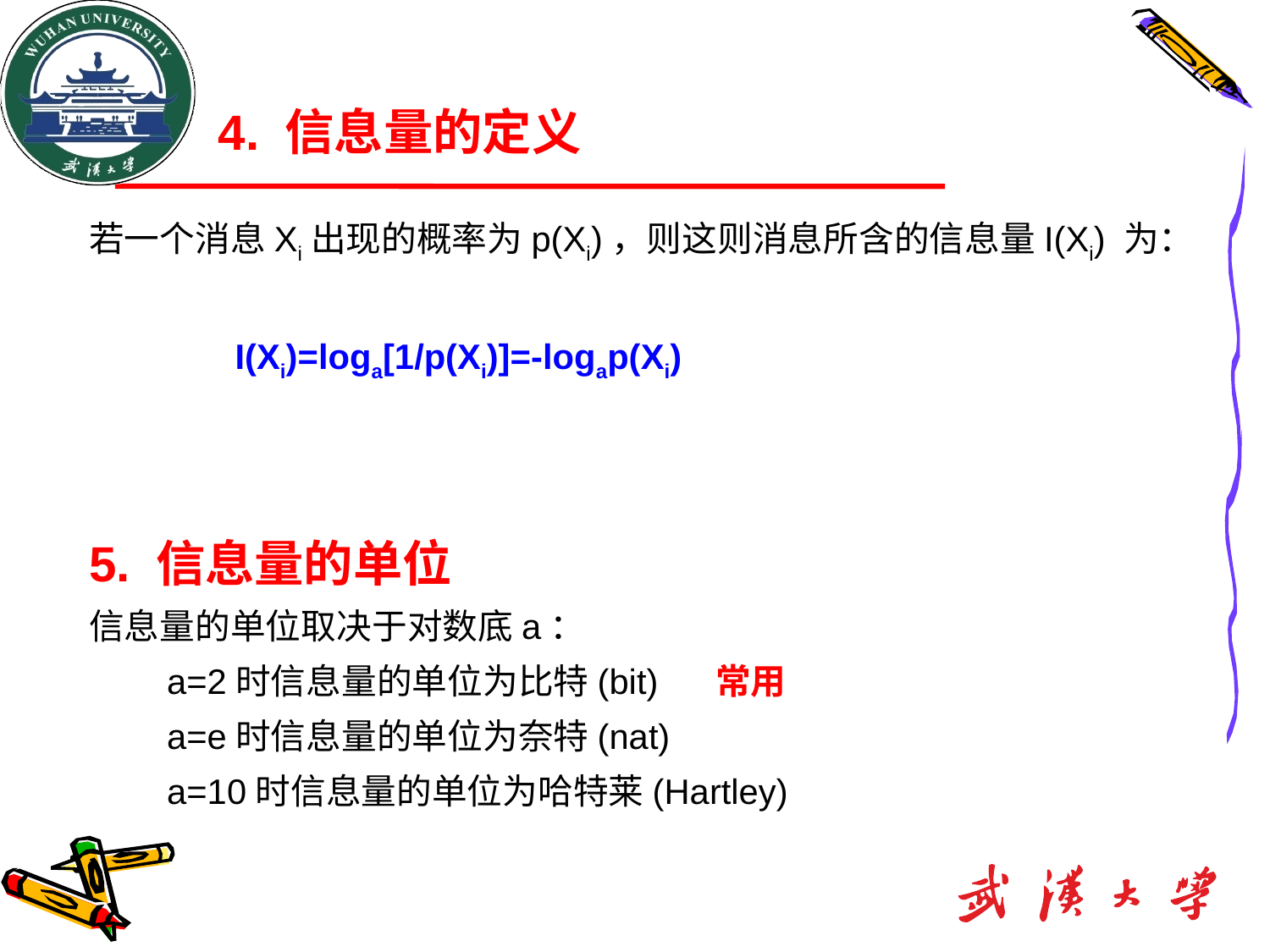

4. 信息量的定义
# 若一个消息Xi出现的概率为p(Xi)，则这则消息所含的信息量I(Xi) 为：
               I(Xi)=loga[1/p(Xi)]=-logap(Xi)

5. 信息量的单位
信息量的单位取决于对数底a：
        a=2时信息量的单位为比特(bit)     常用
        a=e时信息量的单位为奈特(nat)
        a=10时信息量的单位为哈特莱(Hartley)